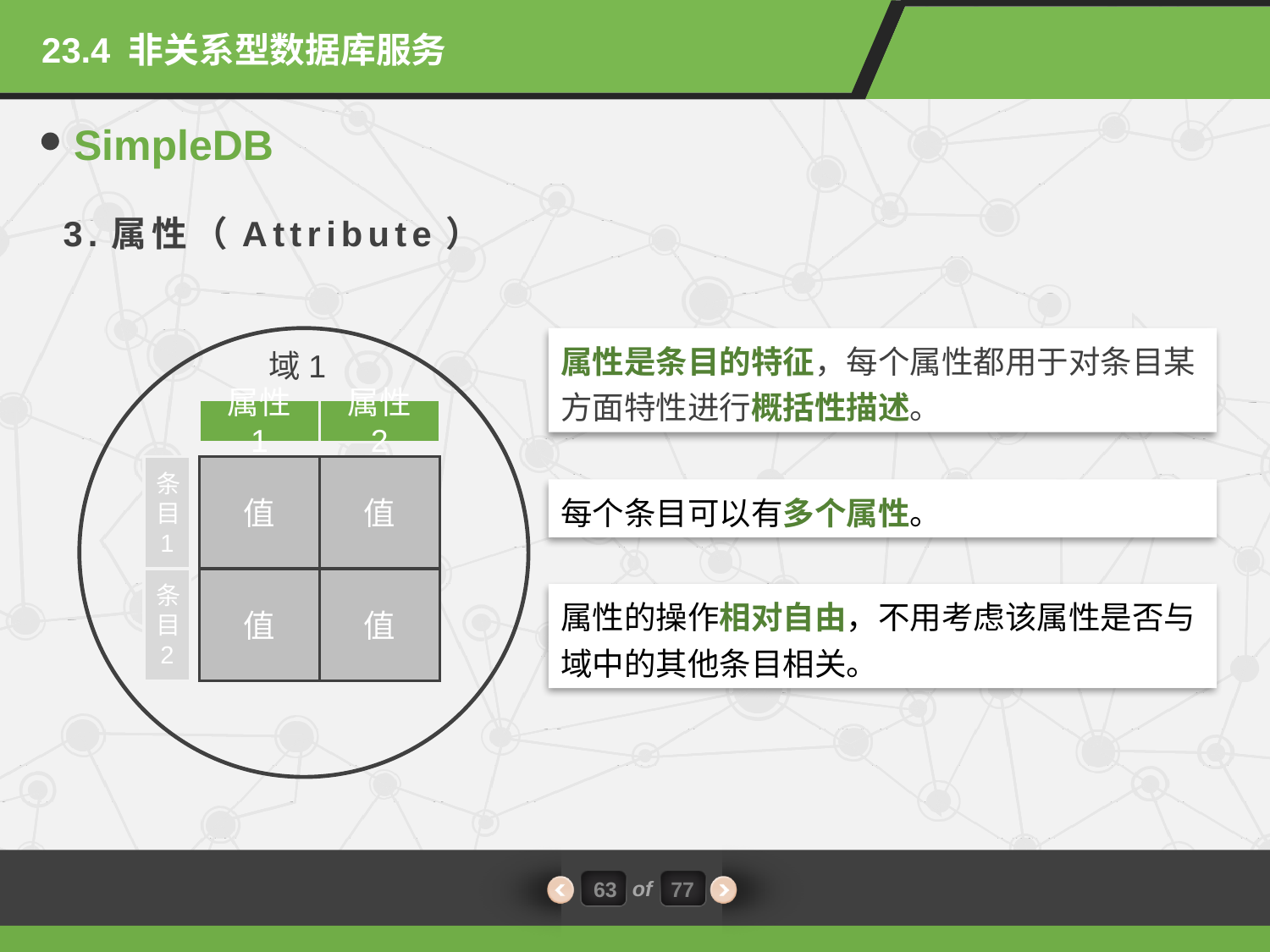

23.4 非关系型数据库服务
SimpleDB

3.属性（Attribute）

属性是条目的特征，每个属性都用于对条目某方面特性进行概括性描述。
域1
属性 1
属性 2
条目1
条目2
值
值
值
值
每个条目可以有多个属性。
属性的操作相对自由，不用考虑该属性是否与域中的其他条目相关。
63